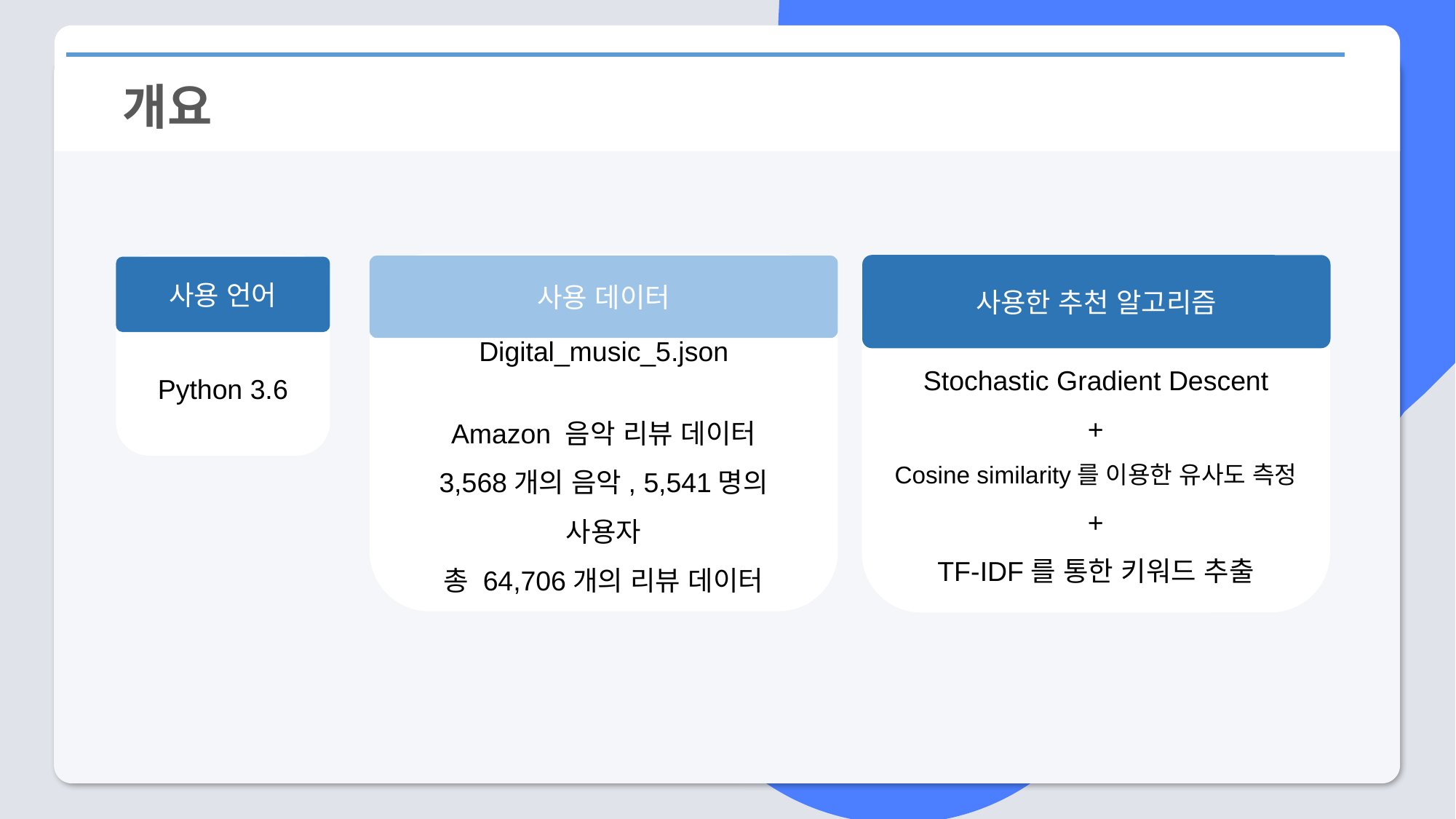

개요

Digital_music_5.json

Amazon 음악 리뷰 데이터
3,568개의 음악, 5,541명의 사용자
총 64,706개의 리뷰 데이터
사용 데이터

Python 3.6

사용 언어
사용한 추천 알고리즘

Stochastic Gradient Descent
+
Cosine similarity를 이용한 유사도 측정
+
TF-IDF를 통한 키워드 추출